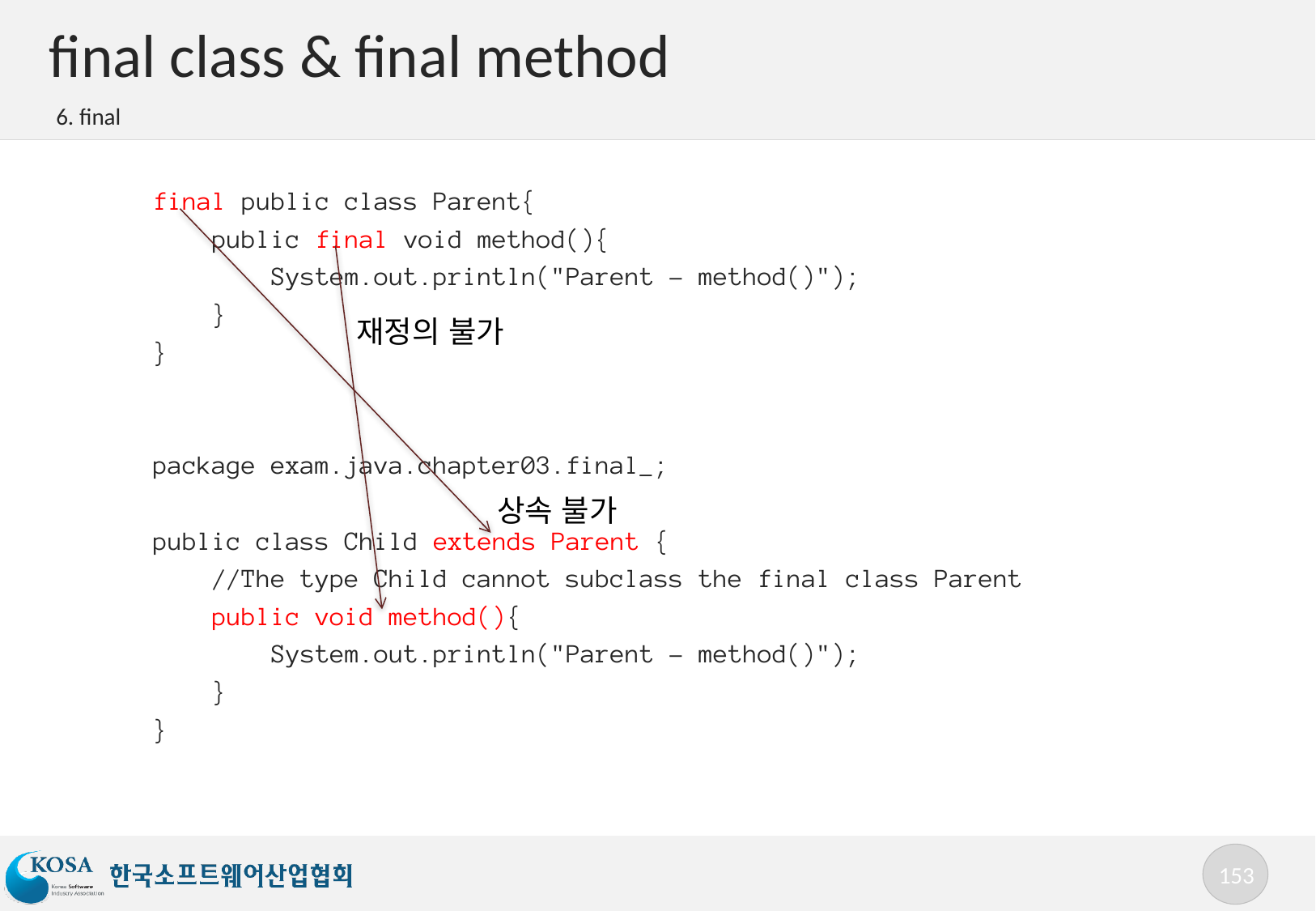

# final class & final method
6. final
final public class Parent{
    public final void method(){
        System.out.println("Parent - method()");
    }
}

package exam.java.chapter03.final_;

public class Child extends Parent {
    //The type Child cannot subclass the final class Parent
    public void method(){
        System.out.println("Parent - method()");
    }
}
재정의 불가
상속 불가